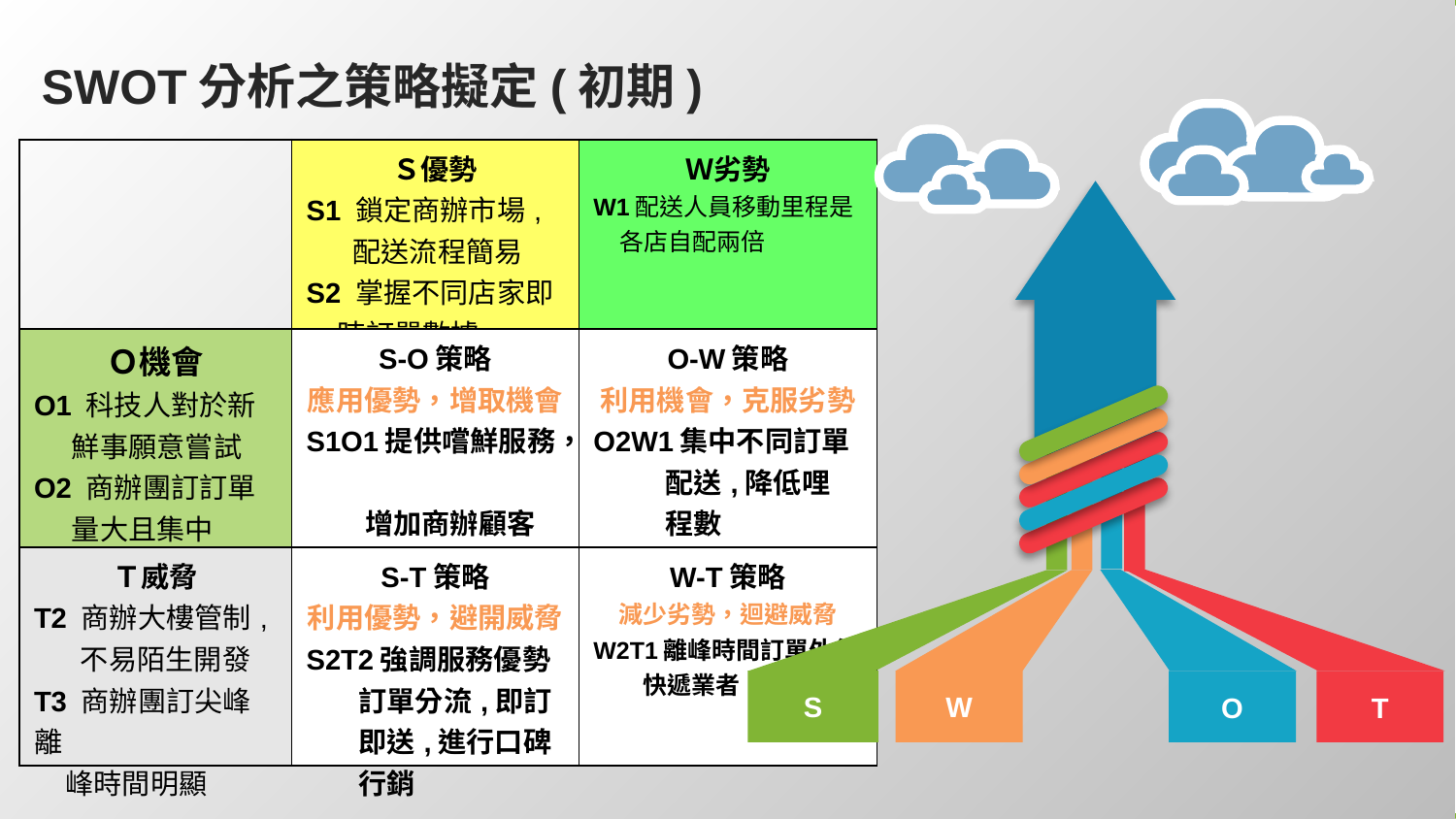

SWOT分析之策略擬定(初期)

|  | Ｓ優勢 S1 鎖定商辦市場, 配送流程簡易 S2 掌握不同店家即 時訂單數據 | Ｗ劣勢 W1配送人員移動里程是 各店自配兩倍 |
| --- | --- | --- |
| Ｏ機會 O1 科技人對於新 鮮事願意嘗試 O2 商辦團訂訂單 量大且集中 | S-O策略 應用優勢，增取機會 S1O1提供嚐鮮服務， 增加商辦顧客 互動 | O-W策略 利用機會，克服劣勢 O2W1集中不同訂單 配送,降低哩 程數 |
| Ｔ威脅 T2 商辦大樓管制, 不易陌生開發 T3 商辦團訂尖峰離 峰時間明顯 | S-T策略 利用優勢，避開威脅 S2T2強調服務優勢 訂單分流,即訂 即送,進行口碑 行銷 | W-T策略 減少劣勢，迴避威脅 W2T1離峰時間訂單外包 快遞業者 |

S
W
O
T